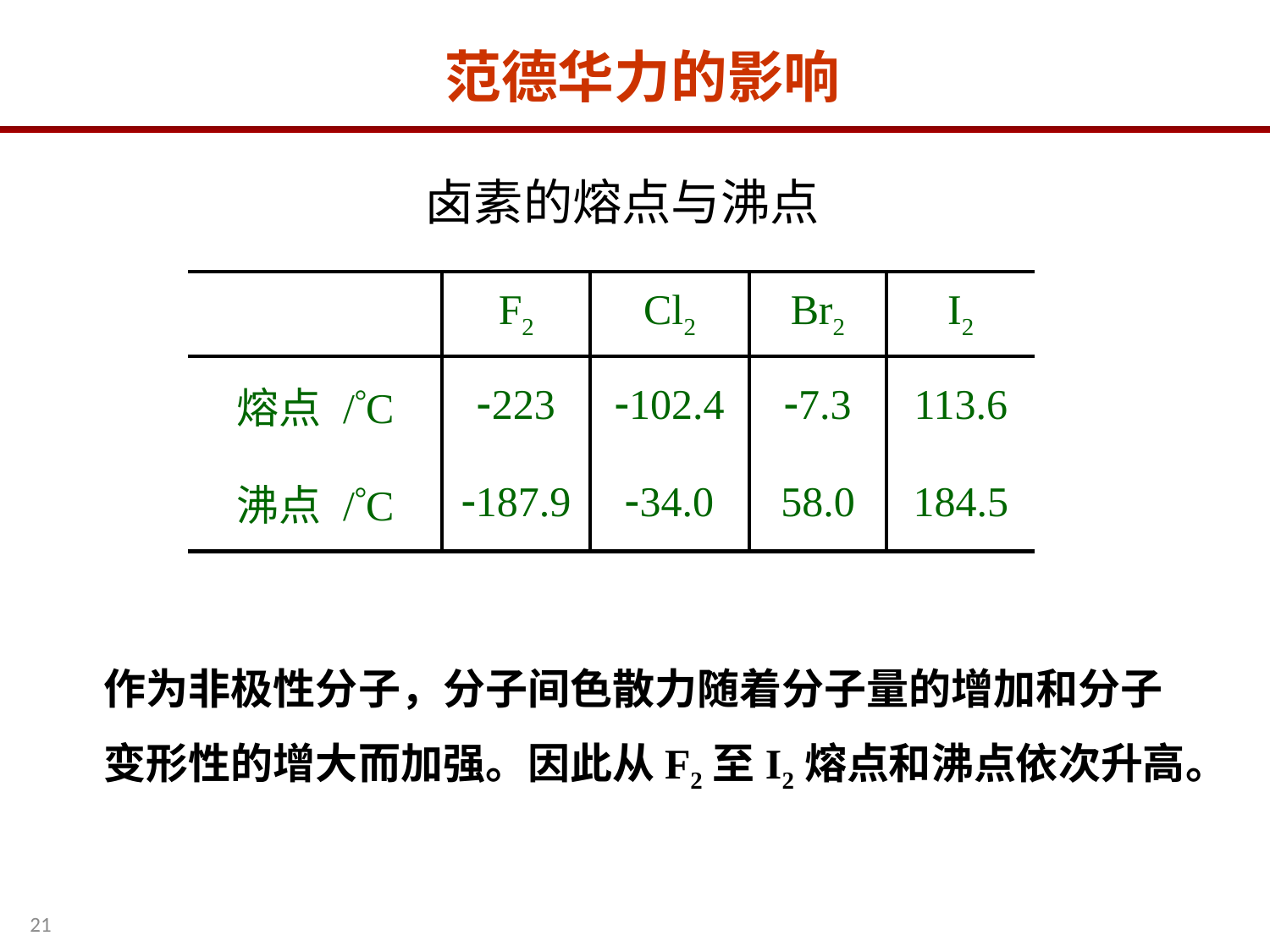

范德华力的影响

卤素的熔点与沸点
|  | F2 | Cl2 | Br2 | I2 |
| --- | --- | --- | --- | --- |
| 熔点 /°C | −223 | −102.4 | −7.3 | 113.6 |
| 沸点 /°C | −187.9 | −34.0 | 58.0 | 184.5 |
作为非极性分子，分子间色散力随着分子量的增加和分子变形性的增大而加强。因此从F2至I2熔点和沸点依次升高。
21